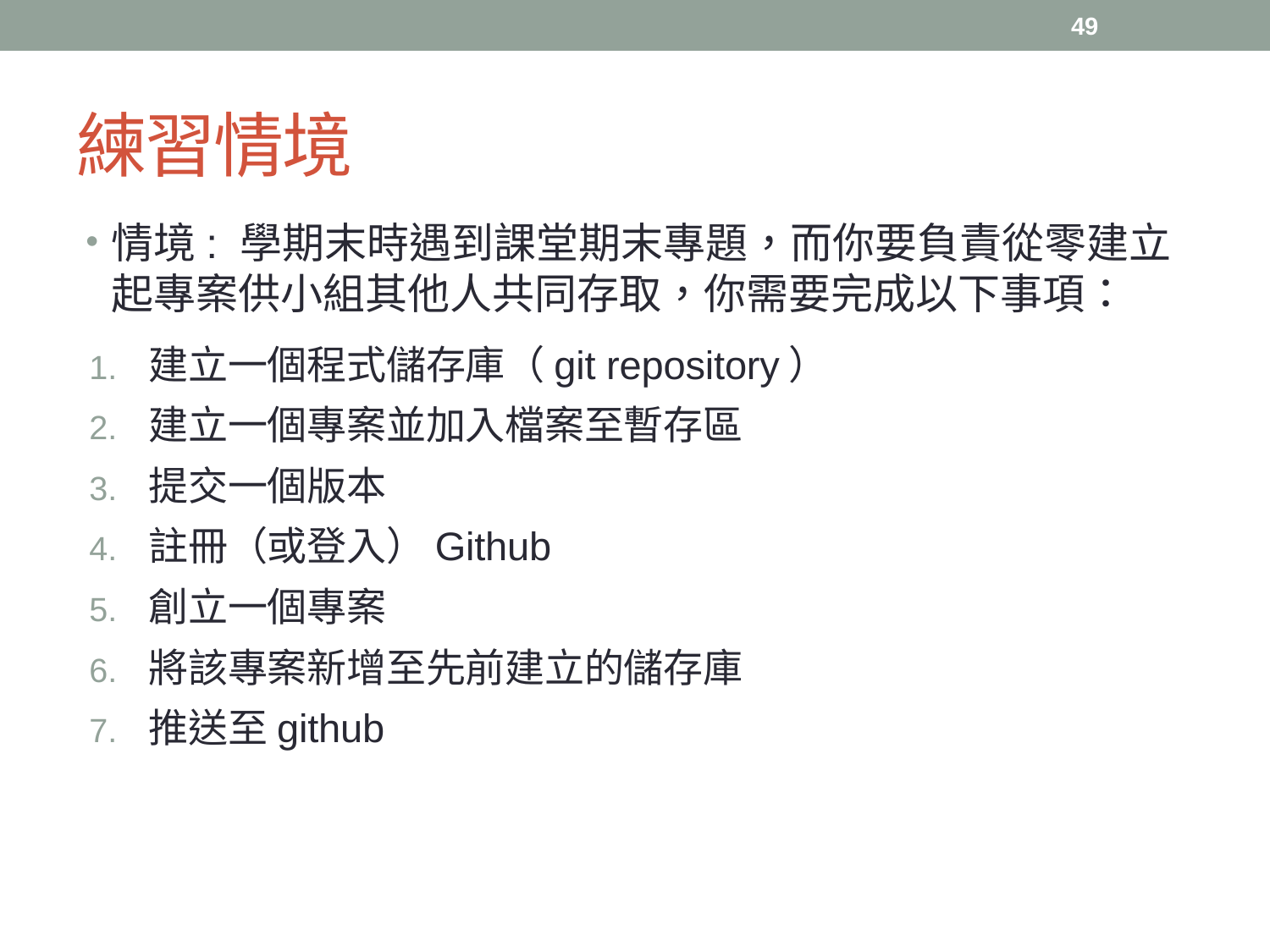

49
# 練習情境

情境: 學期末時遇到課堂期末專題，而你要負責從零建立起專案供小組其他人共同存取，你需要完成以下事項：
建立一個程式儲存庫（git repository）
建立一個專案並加入檔案至暫存區
提交一個版本
註冊（或登入）Github
創立一個專案
將該專案新增至先前建立的儲存庫
推送至github